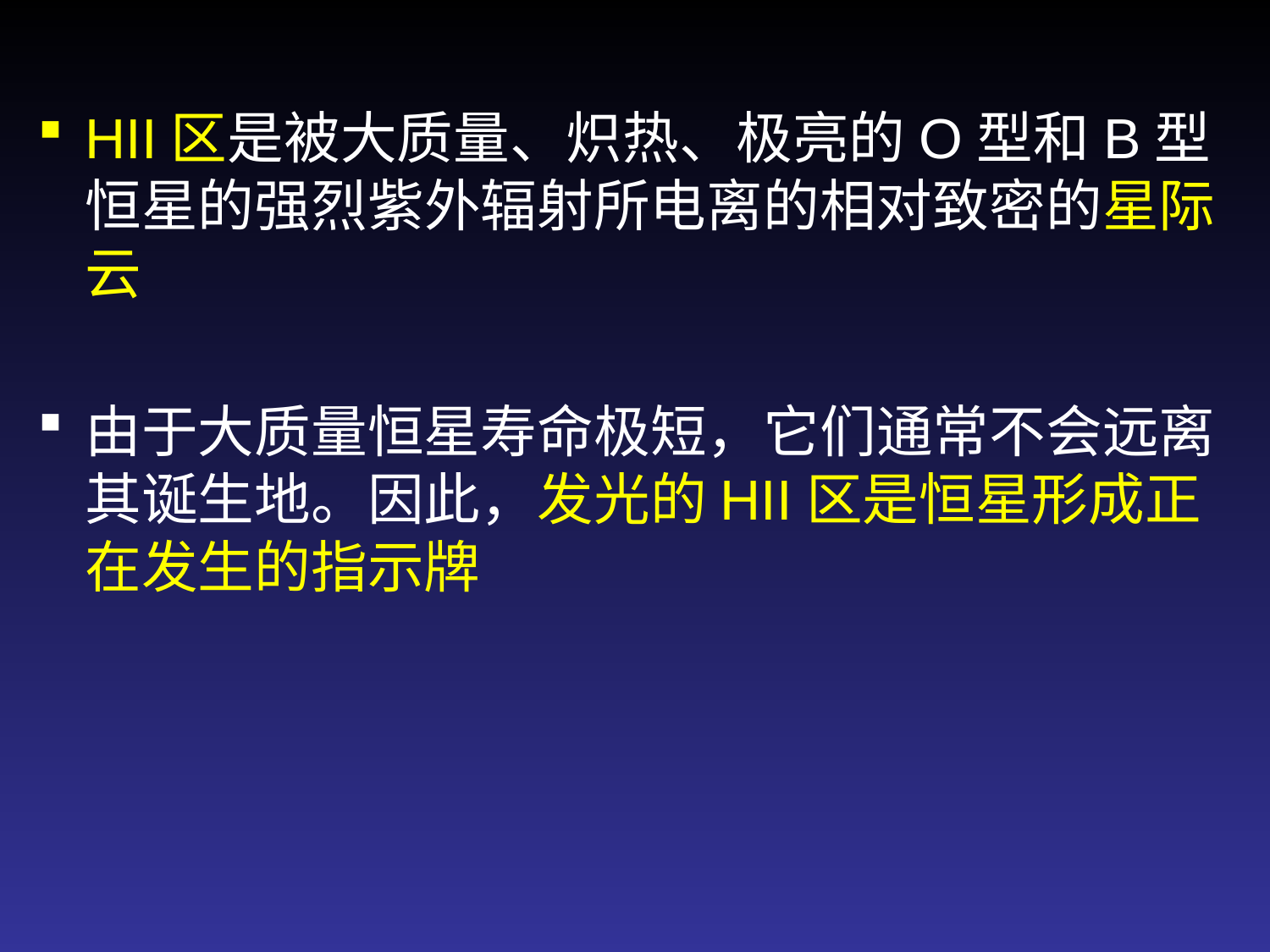

HII区是被大质量、炽热、极亮的O型和B型恒星的强烈紫外辐射所电离的相对致密的星际云

由于大质量恒星寿命极短，它们通常不会远离其诞生地。因此，发光的HII区是恒星形成正在发生的指示牌